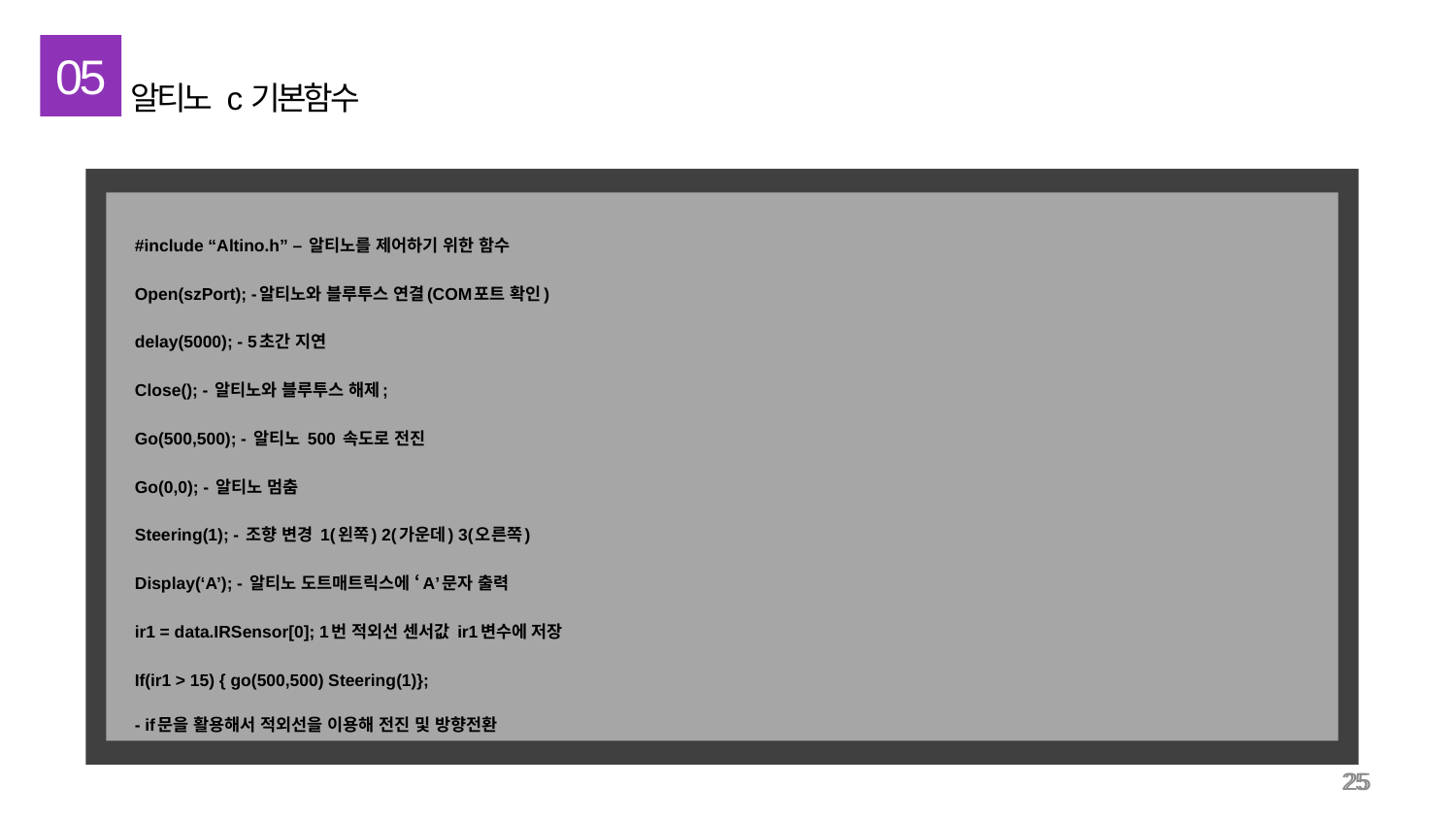

05
알티노 c기본함수

#include “Altino.h” – 알티노를 제어하기 위한 함수
Open(szPort); -알티노와 블루투스 연결(COM포트 확인)
delay(5000); - 5초간 지연
Close(); - 알티노와 블루투스 해제;
Go(500,500); - 알티노 500 속도로 전진
Go(0,0); - 알티노 멈춤
Steering(1); - 조향 변경 1(왼쪽) 2(가운데) 3(오른쪽)
Display(‘A’); - 알티노 도트매트릭스에 ‘A’문자 출력
ir1 = data.IRSensor[0]; 1번 적외선 센서값 ir1변수에 저장
If(ir1 > 15) { go(500,500) Steering(1)};
- if문을 활용해서 적외선을 이용해 전진 및 방향전환
25
25